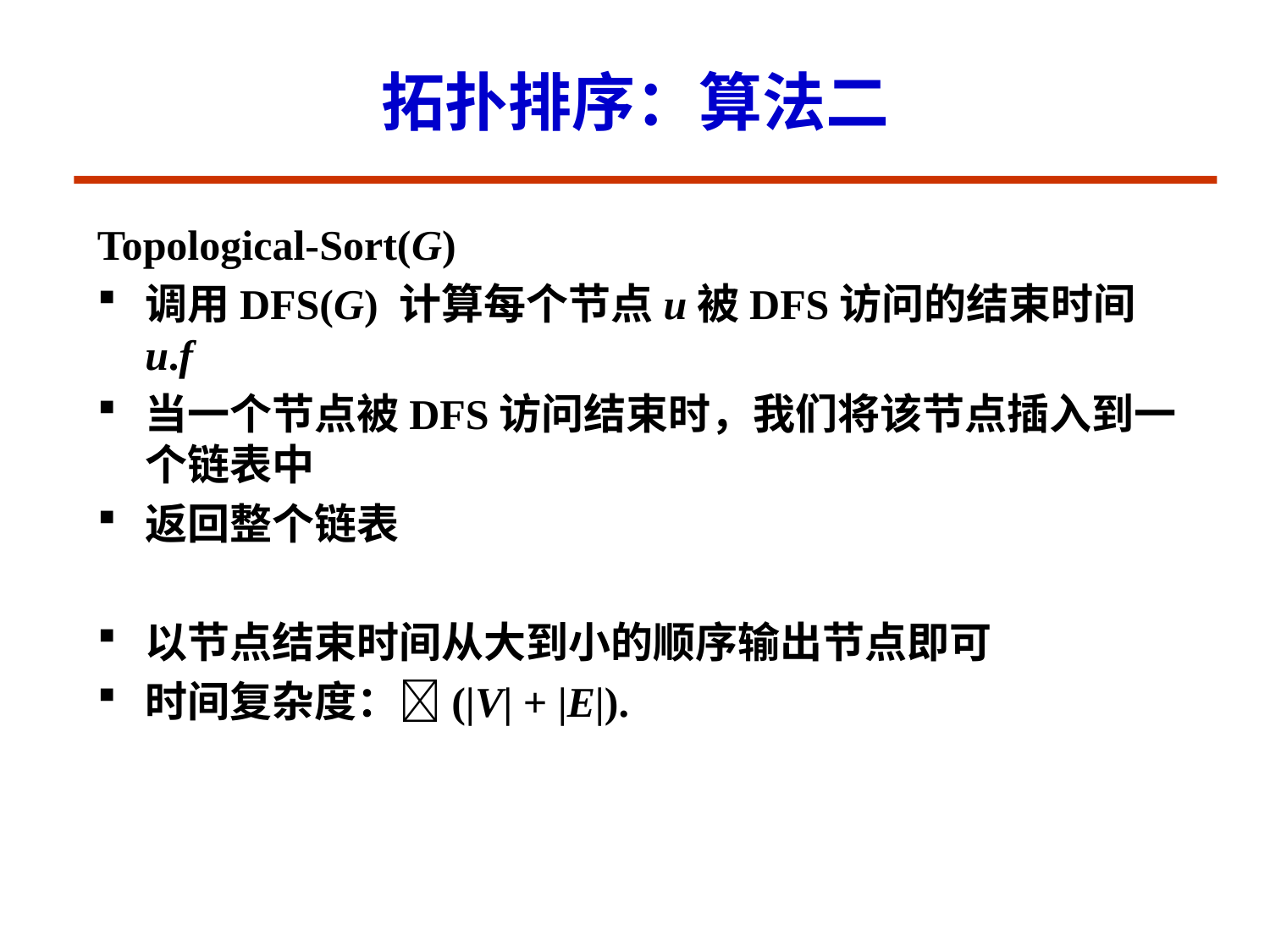

# 拓扑排序：算法二
Topological-Sort(G)
调用DFS(G) 计算每个节点u被DFS访问的结束时间 u.f
当一个节点被DFS访问结束时，我们将该节点插入到一个链表中
返回整个链表

以节点结束时间从大到小的顺序输出节点即可
时间复杂度：Θ(|V| + |E|).